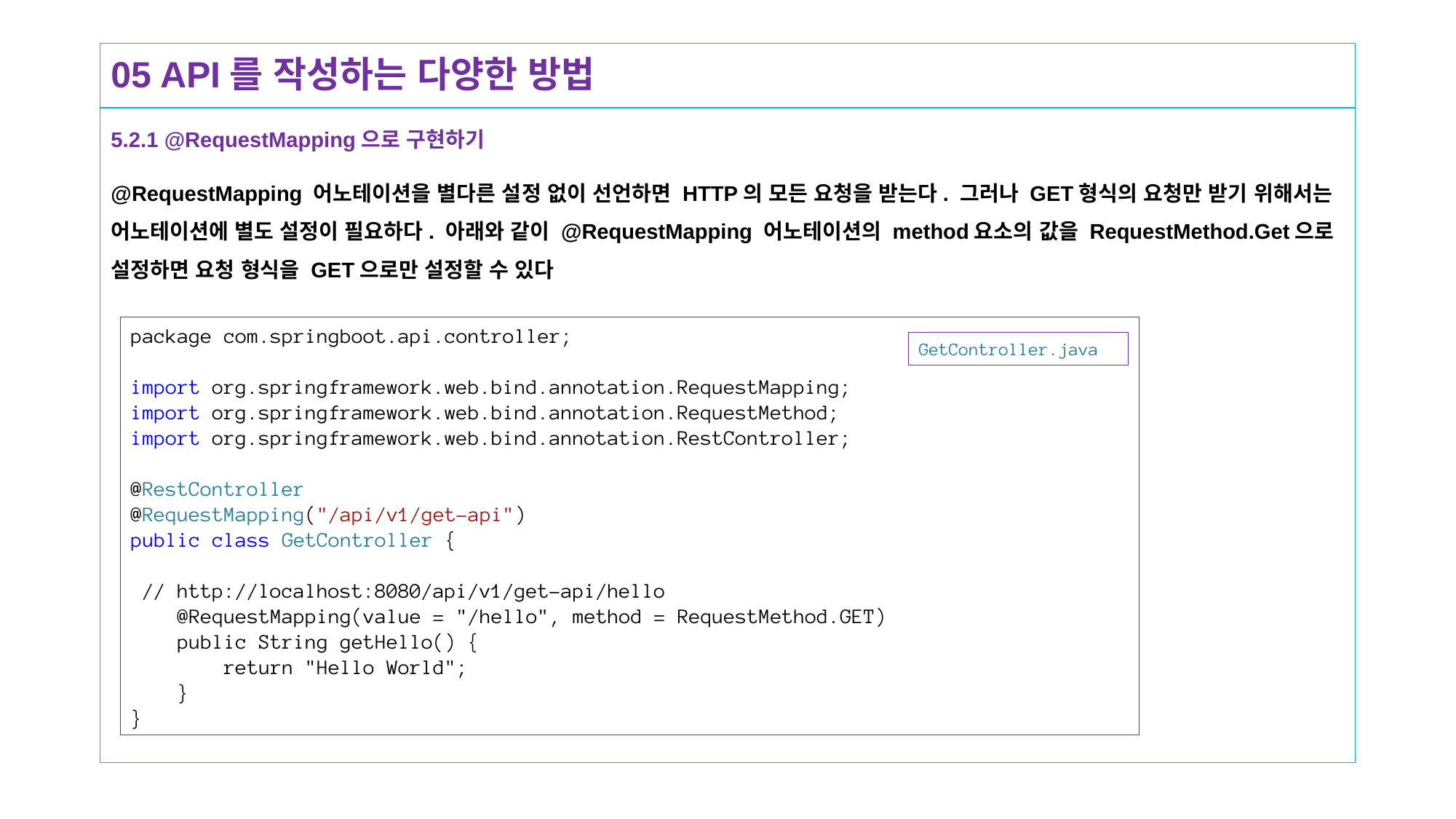

# 05 API를 작성하는 다양한 방법
5.2.1 @RequestMapping으로 구현하기
@RequestMapping 어노테이션을 별다른 설정 없이 선언하면 HTTP의 모든 요청을 받는다. 그러나 GET형식의 요청만 받기 위해서는 어노테이션에 별도 설정이 필요하다. 아래와 같이 @RequestMapping 어노테이션의 method요소의 값을 RequestMethod.Get으로 설정하면 요청 형식을 GET으로만 설정할 수 있다
package com.springboot.api.controller;

import org.springframework.web.bind.annotation.RequestMapping;
import org.springframework.web.bind.annotation.RequestMethod;
import org.springframework.web.bind.annotation.RestController;

@RestController
@RequestMapping("/api/v1/get-api")
public class GetController {

 // http://localhost:8080/api/v1/get-api/hello
    @RequestMapping(value = "/hello", method = RequestMethod.GET)
    public String getHello() {
        return "Hello World";
    }
}
GetController.java